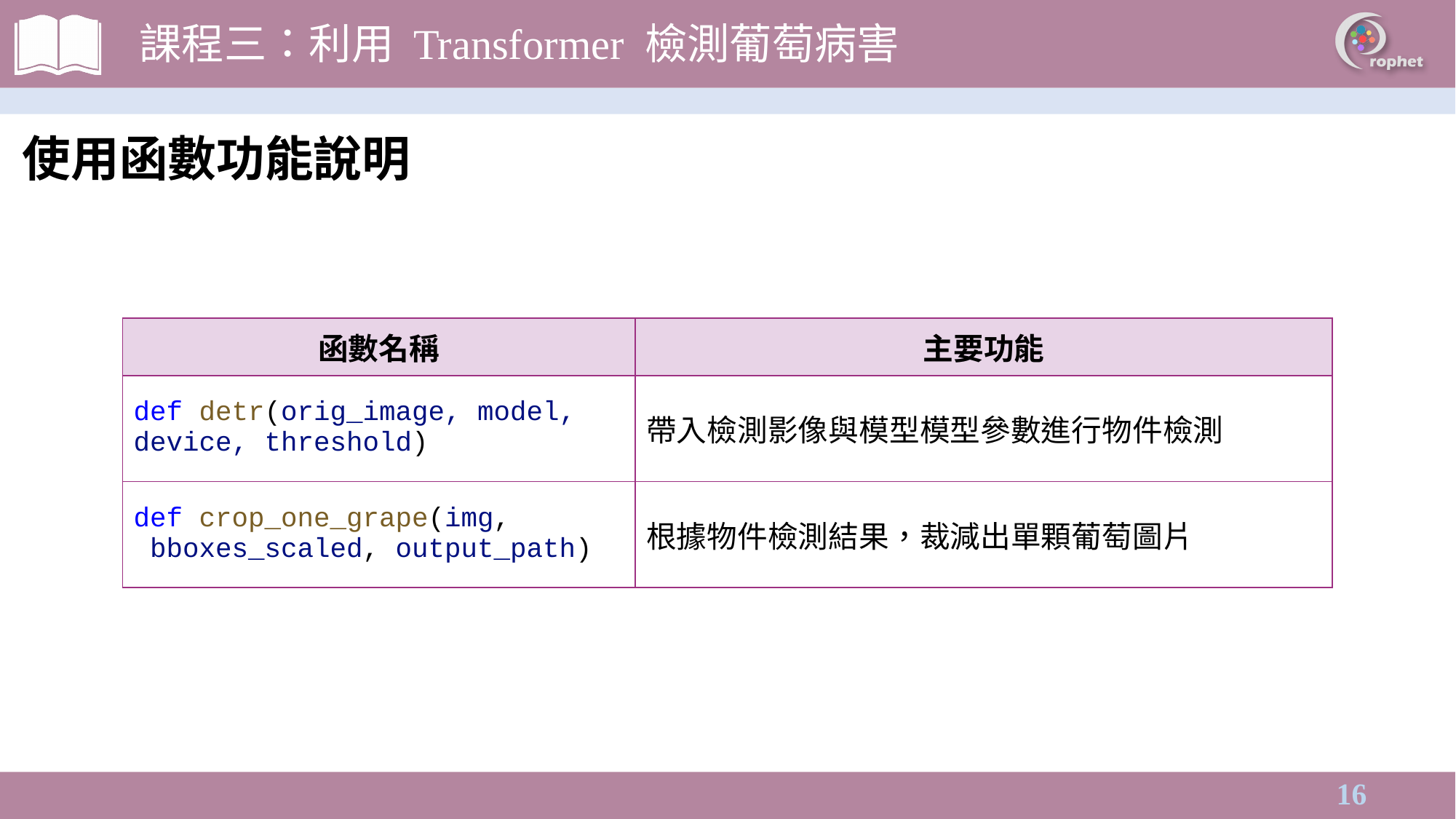

課程三：利用 Transformer 檢測葡萄病害
使用函數功能說明
| 函數名稱 | 主要功能 |
| --- | --- |
| def detr(orig\_image, model,  device, threshold) | 帶入檢測影像與模型模型參數進行物件檢測 |
| def crop\_one\_grape(img,  bboxes\_scaled, output\_path) | 根據物件檢測結果，裁減出單顆葡萄圖片 |
16